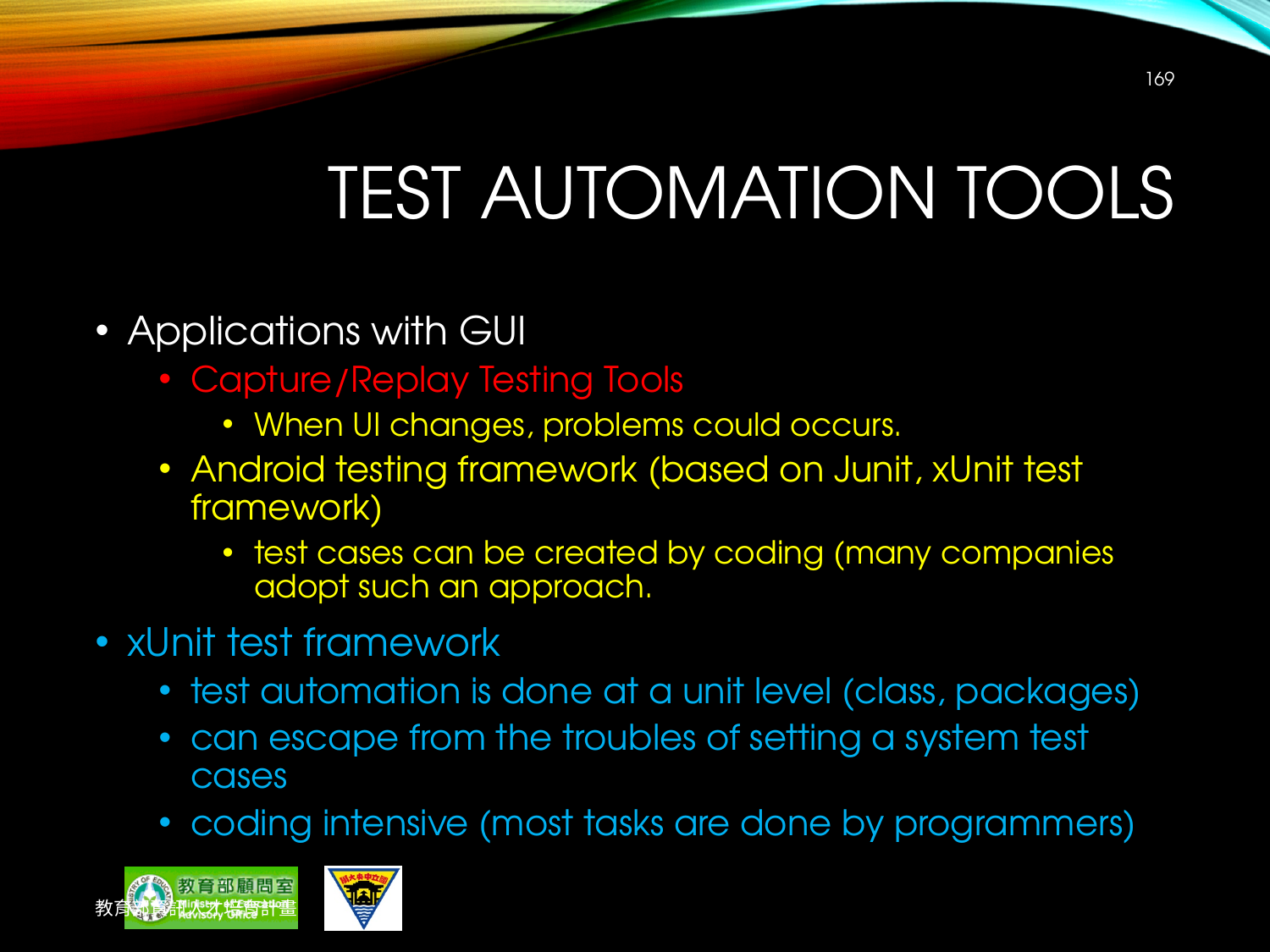

169
# Test Automation Tools
Applications with GUI
Capture/Replay Testing Tools
When UI changes, problems could occurs.
Android testing framework (based on Junit, xUnit test framework)
test cases can be created by coding (many companies adopt such an approach.
xUnit test framework
test automation is done at a unit level (class, packages)
can escape from the troubles of setting a system test cases
coding intensive (most tasks are done by programmers)
教育部資訊人才培育計畫